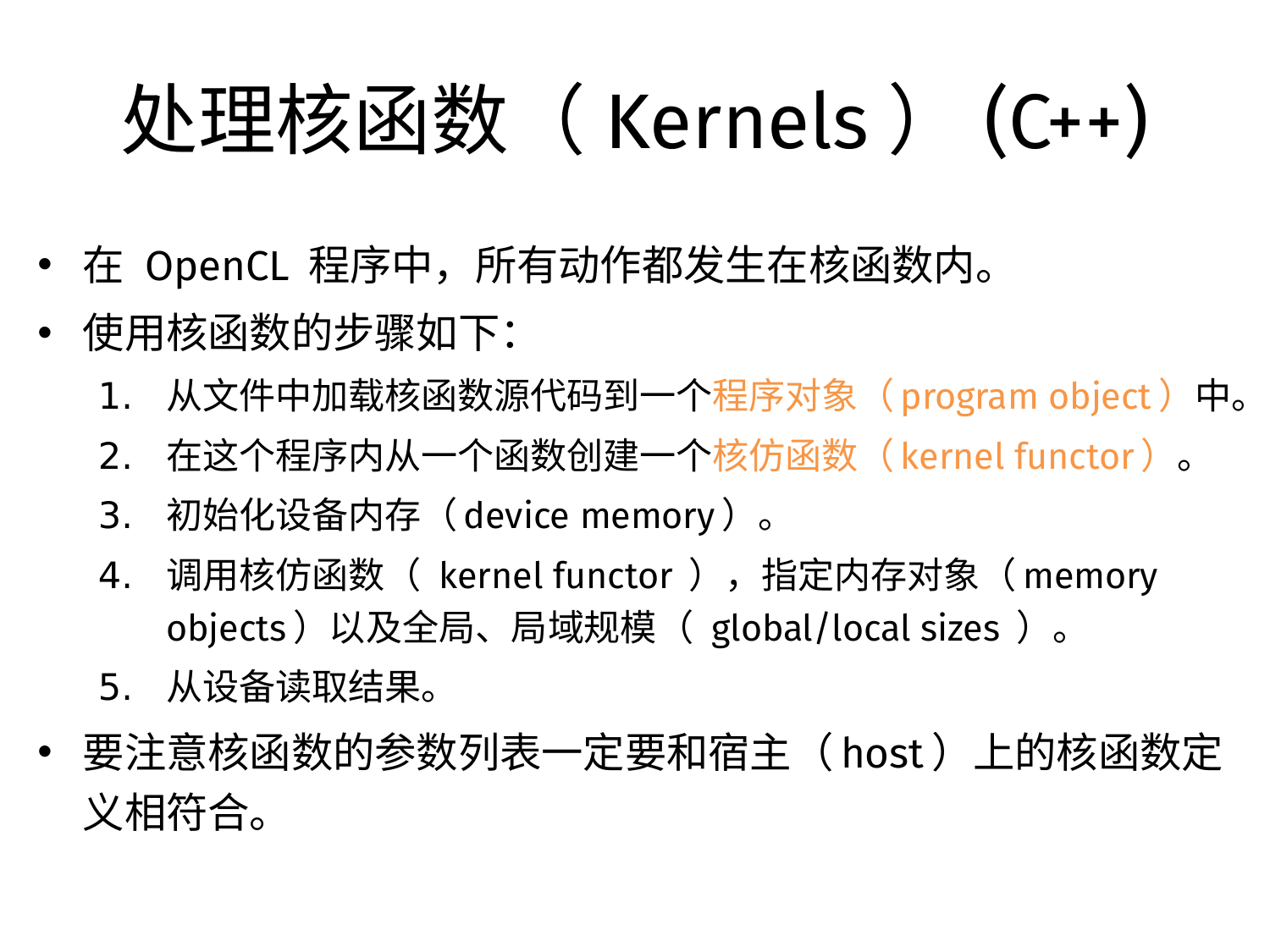

处理核函数（Kernels）(C++)
在 OpenCL 程序中，所有动作都发生在核函数内。
使用核函数的步骤如下：
从文件中加载核函数源代码到一个程序对象（program object）中。
在这个程序内从一个函数创建一个核仿函数（kernel functor）。
初始化设备内存（device memory）。
调用核仿函数（ kernel functor ），指定内存对象（memory objects）以及全局、局域规模（ global/local sizes ）。
从设备读取结果。
要注意核函数的参数列表一定要和宿主（host）上的核函数定义相符合。